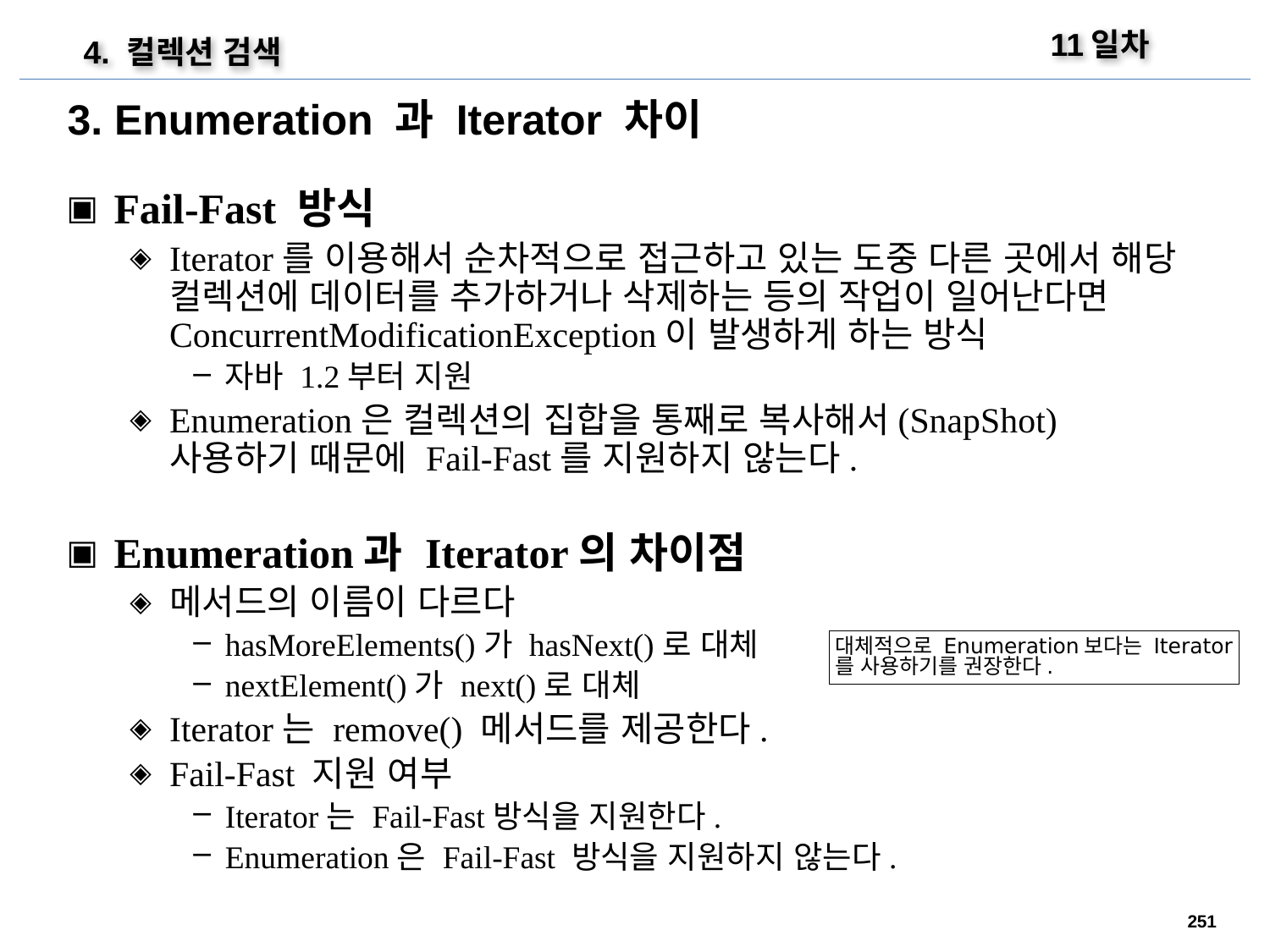

11일차
4. 컬렉션 검색
3. Enumeration 과 Iterator 차이
Fail-Fast 방식
Iterator를 이용해서 순차적으로 접근하고 있는 도중 다른 곳에서 해당 컬렉션에 데이터를 추가하거나 삭제하는 등의 작업이 일어난다면 ConcurrentModificationException이 발생하게 하는 방식
자바 1.2부터 지원
Enumeration은 컬렉션의 집합을 통째로 복사해서(SnapShot) 사용하기 때문에 Fail-Fast를 지원하지 않는다.

Enumeration과 Iterator의 차이점
메서드의 이름이 다르다
hasMoreElements()가 hasNext()로 대체
nextElement()가 next()로 대체
Iterator는 remove() 메서드를 제공한다.
Fail-Fast 지원 여부
Iterator는 Fail-Fast방식을 지원한다.
Enumeration은 Fail-Fast 방식을 지원하지 않는다.
대체적으로 Enumeration보다는 Iterator를 사용하기를 권장한다.